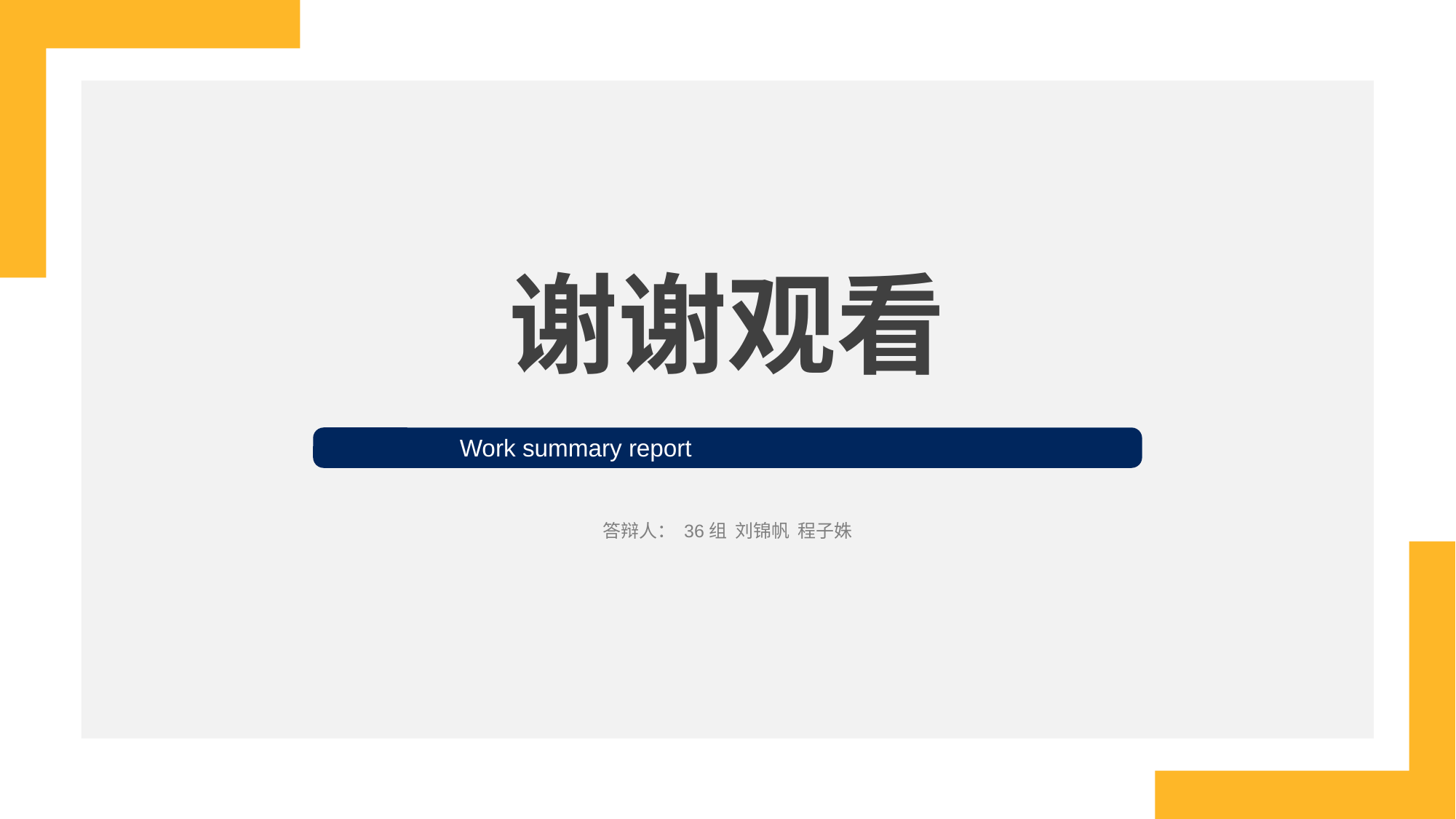

谢谢观看

Work summary report
答辩人： 36组  刘锦帆  程子姝